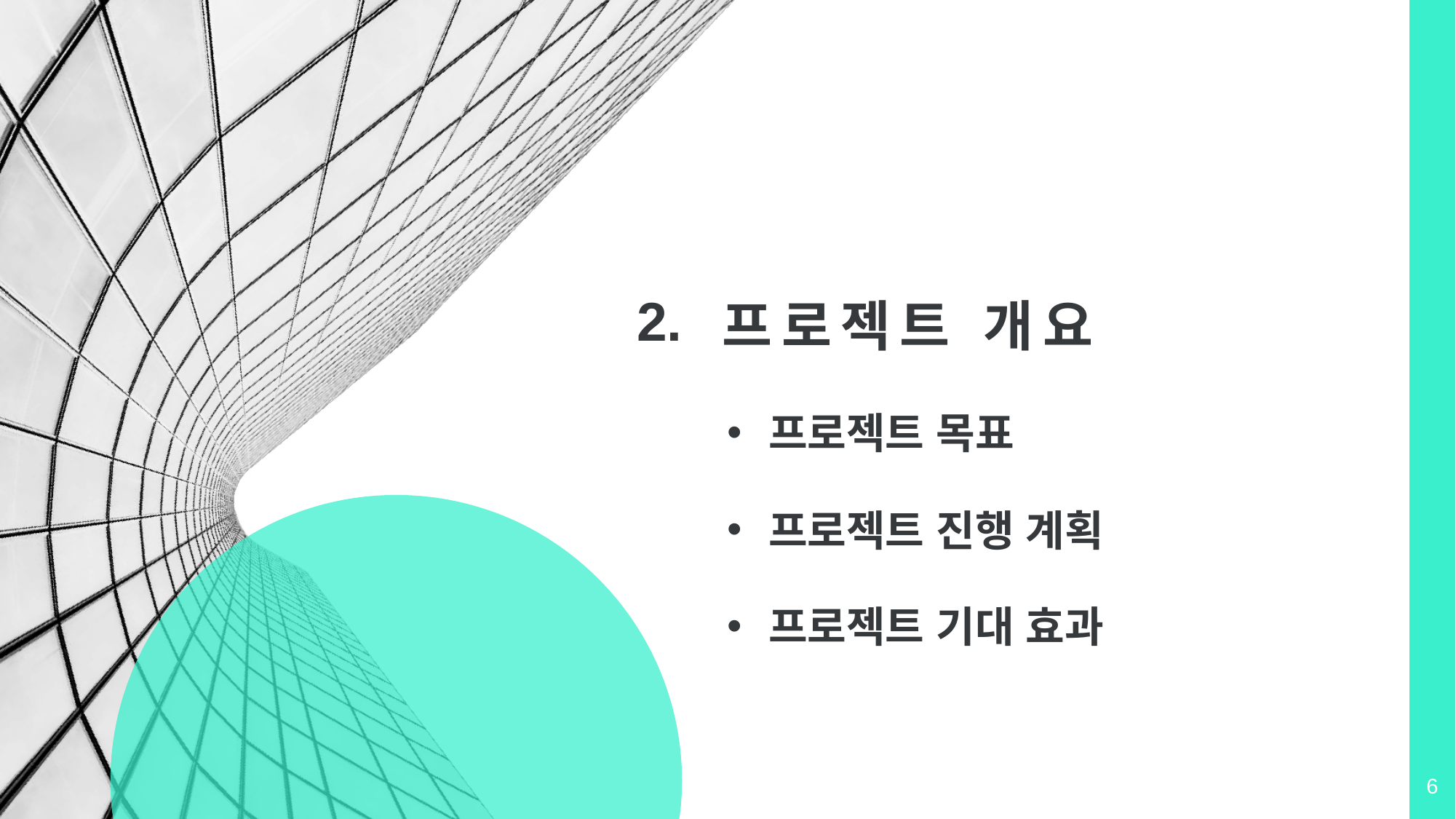

# 프로젝트 개요
2.
Presentation Title
프로젝트 목표
프로젝트 진행 계획
프로젝트 기대 효과
6